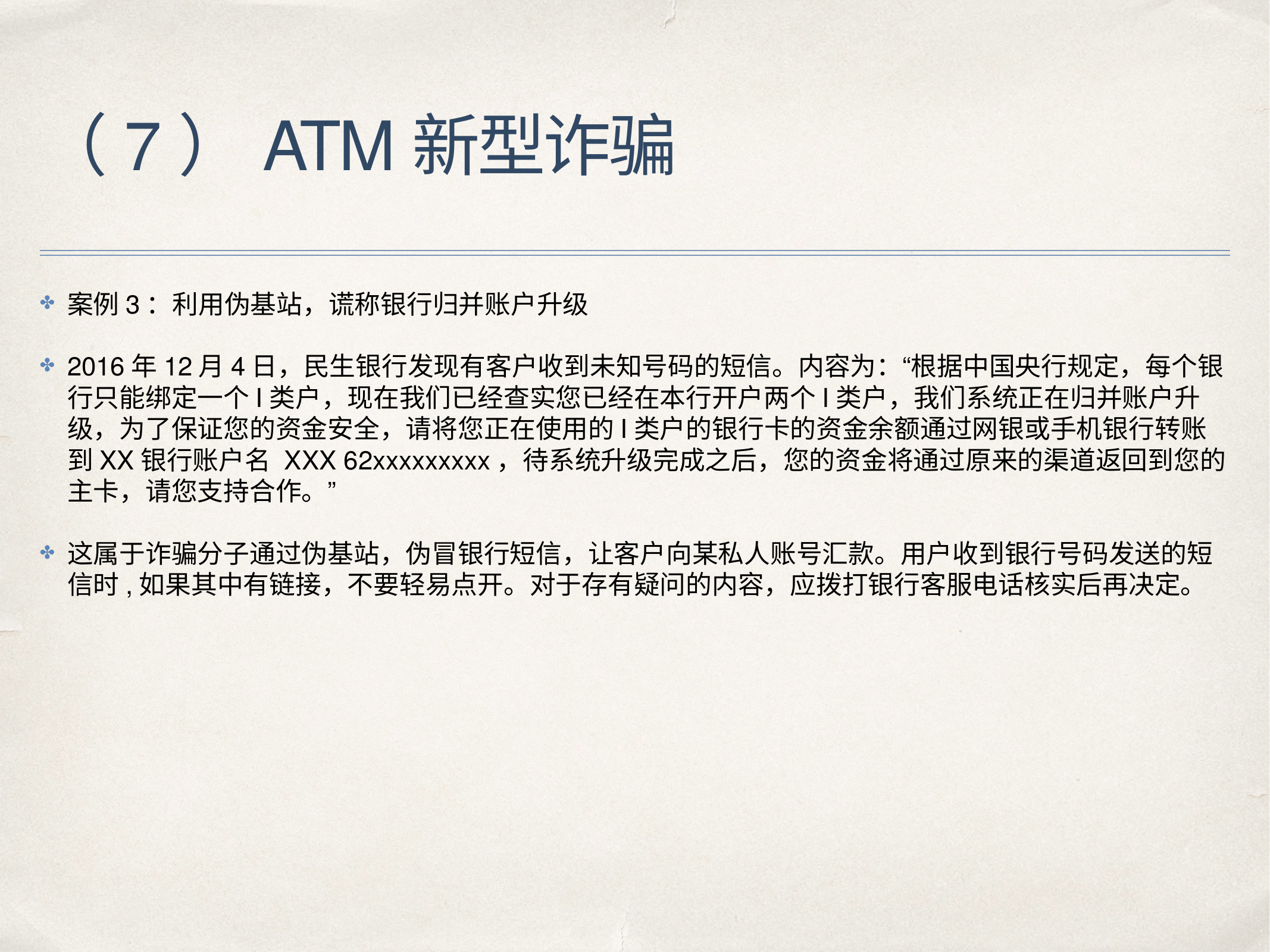

43
# （7）ATM新型诈骗
案例3：利用伪基站，谎称银行归并账户升级
2016年12月4日，民生银行发现有客户收到未知号码的短信。内容为：“根据中国央行规定，每个银行只能绑定一个I类户，现在我们已经查实您已经在本行开户两个I类户，我们系统正在归并账户升级，为了保证您的资金安全，请将您正在使用的I类户的银行卡的资金余额通过网银或手机银行转账到XX银行账户名 XXX 62xxxxxxxxx，待系统升级完成之后，您的资金将通过原来的渠道返回到您的主卡，请您支持合作。”
这属于诈骗分子通过伪基站，伪冒银行短信，让客户向某私人账号汇款。用户收到银行号码发送的短信时,如果其中有链接，不要轻易点开。对于存有疑问的内容，应拨打银行客服电话核实后再决定。